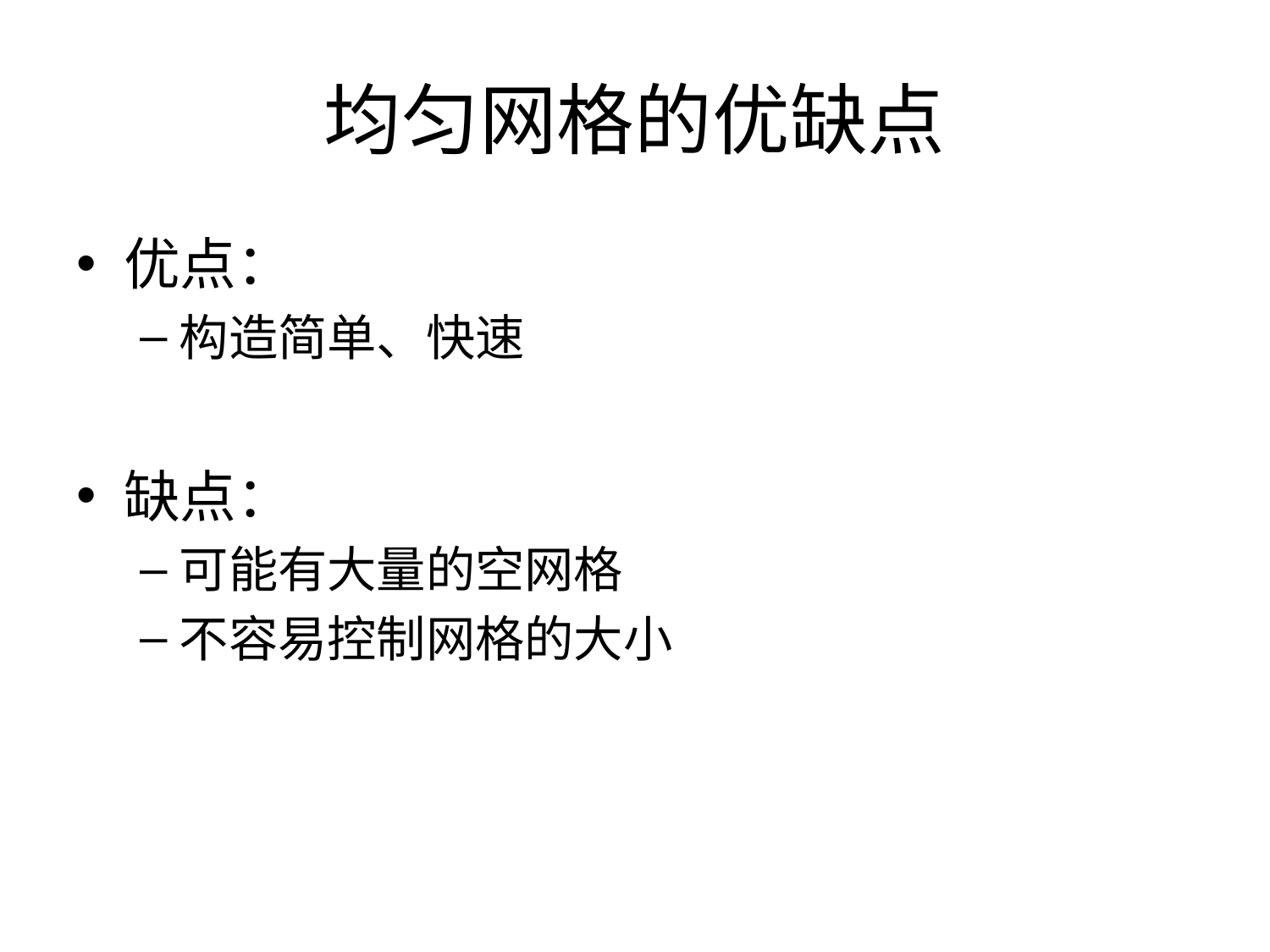

# 均匀网格的优缺点
优点：
构造简单、快速

缺点：
可能有大量的空网格
不容易控制网格的大小